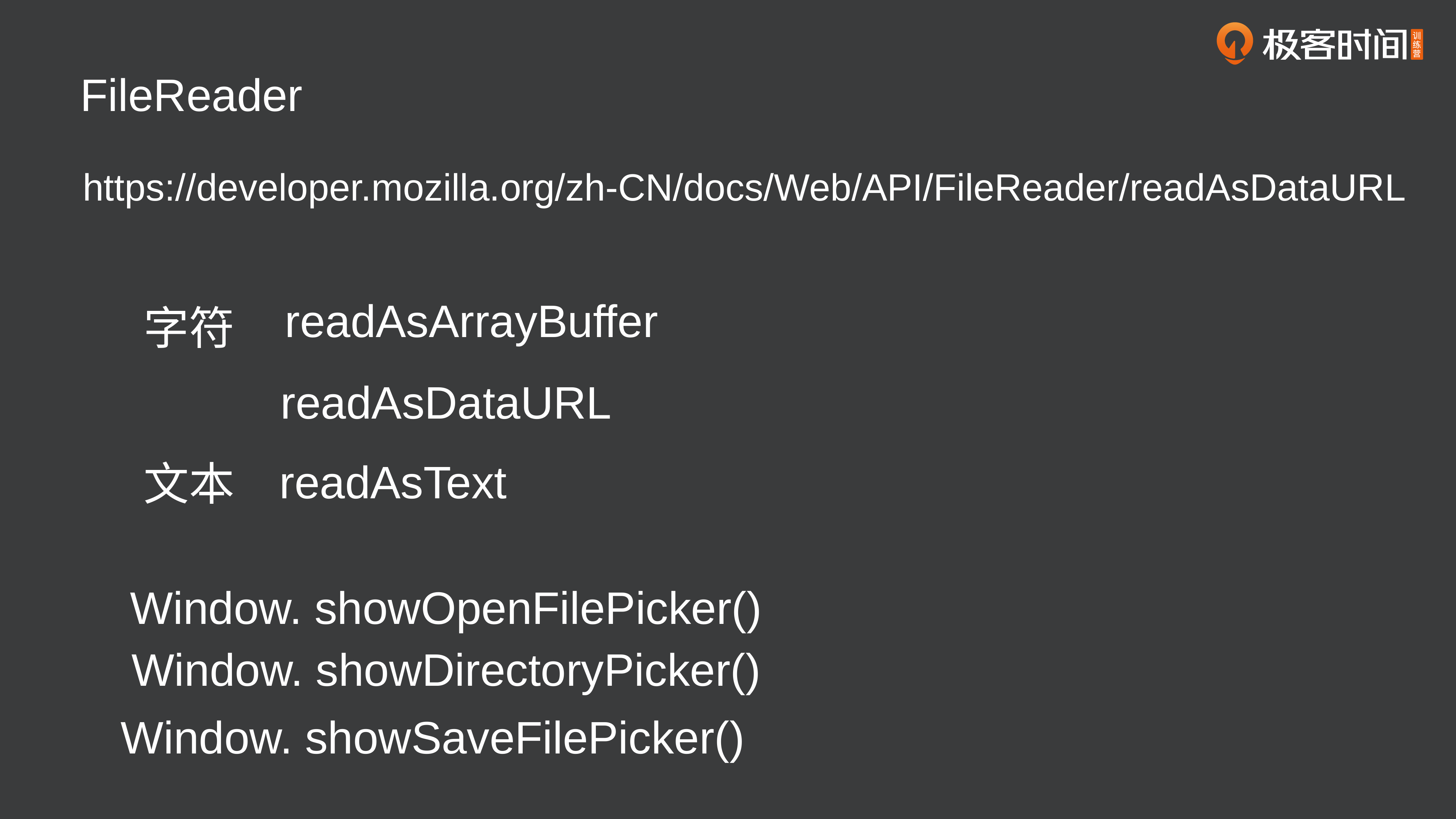

FileReader
https://developer.mozilla.org/zh-CN/docs/Web/API/FileReader/readAsDataURL
readAsArrayBuffer
字符
readAsDataURL
readAsText
文本
Window. showOpenFilePicker()
Window. showDirectoryPicker()
Window. showSaveFilePicker()